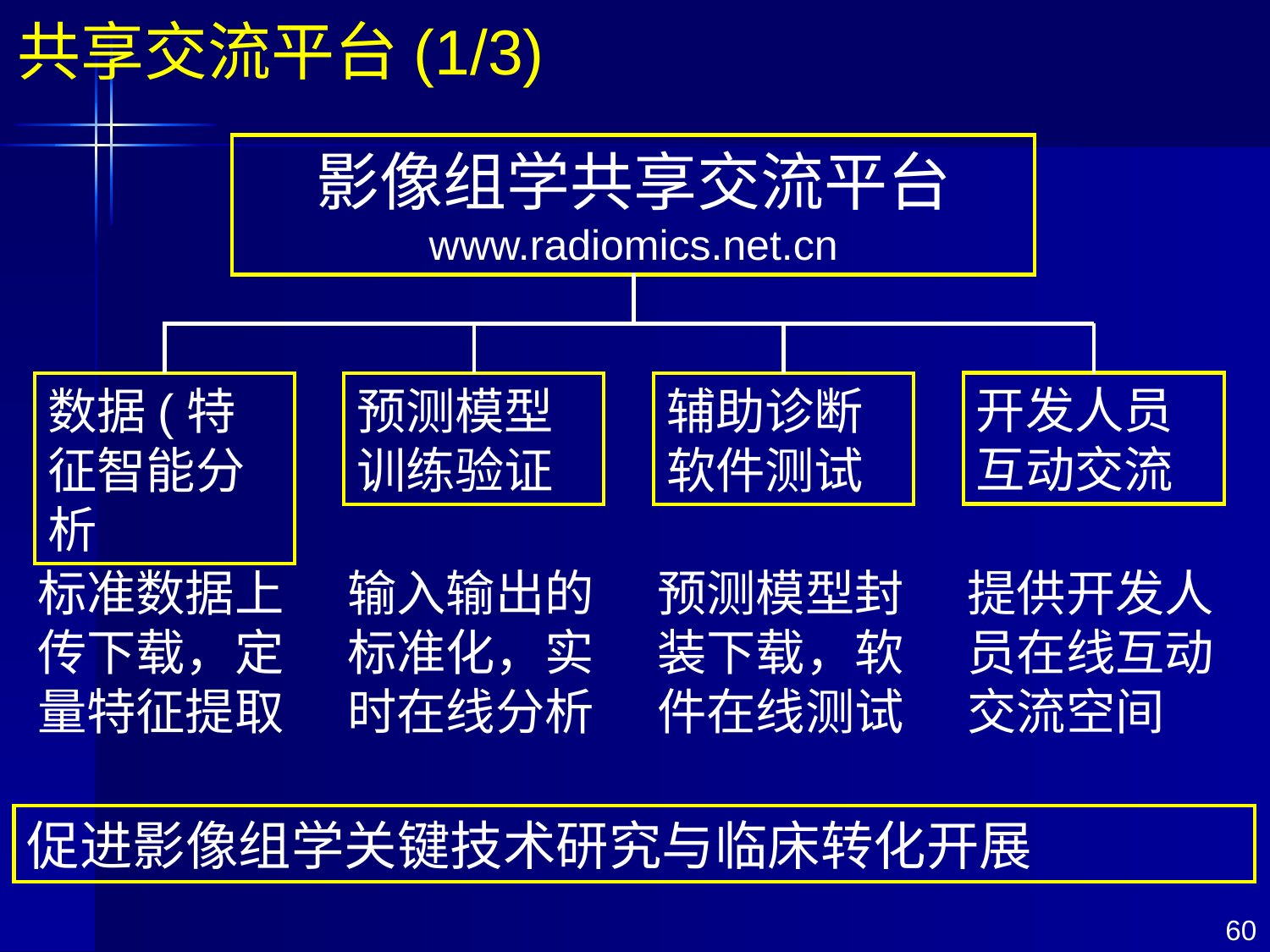

共享交流平台(1/3)
影像组学共享交流平台
www.radiomics.net.cn
开发人员互动交流
数据(特征智能分析
预测模型训练验证
辅助诊断软件测试
标准数据上传下载，定量特征提取
输入输出的标准化，实时在线分析
预测模型封装下载，软件在线测试
提供开发人员在线互动交流空间

促进影像组学关键技术研究与临床转化开展